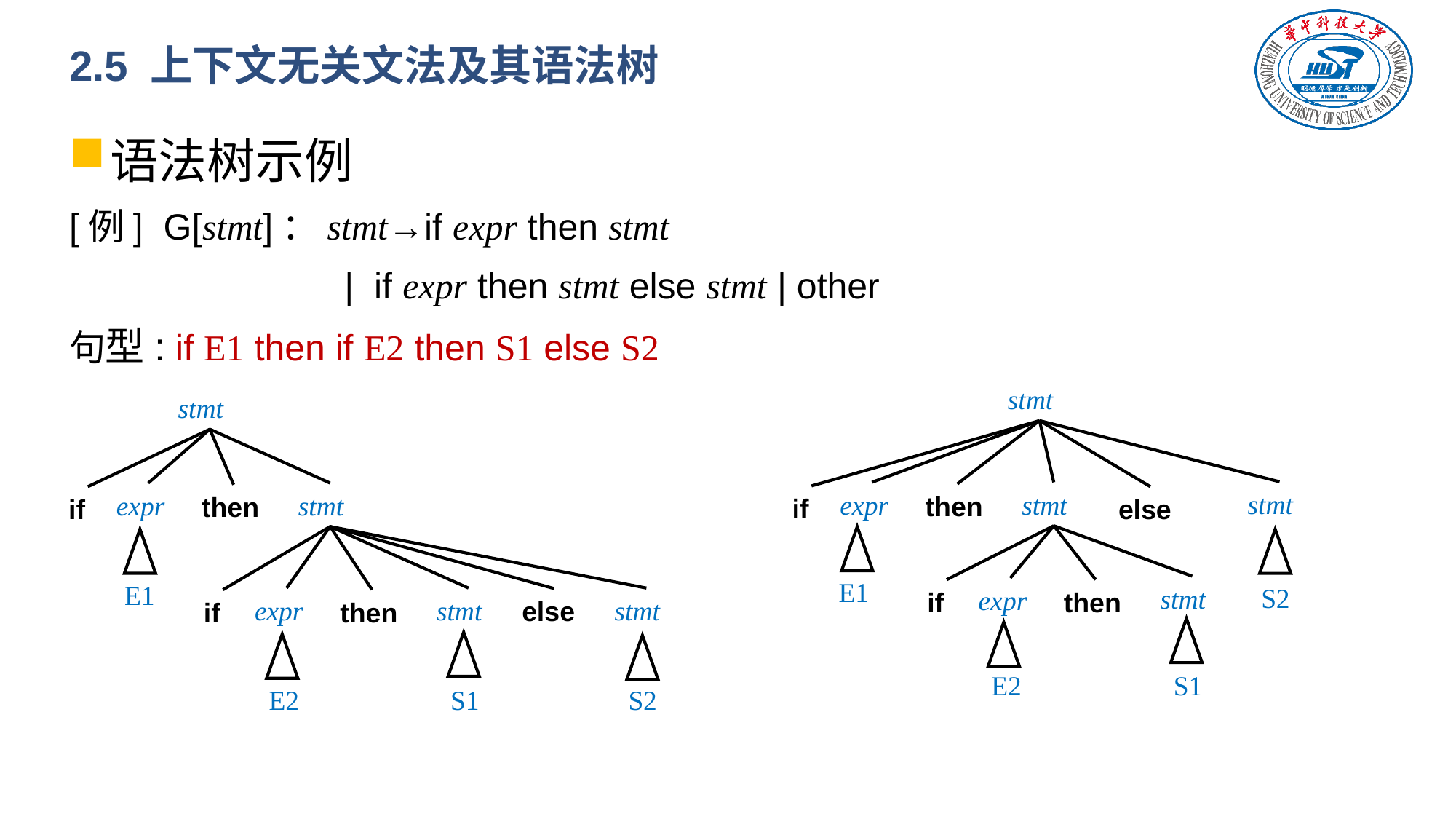

# 2.5 上下文无关文法及其语法树
语法树示例
[例]  G[stmt]：stmt→if expr then stmt
                       |  if expr then stmt else stmt | other
句型: if E1 then if E2 then S1 else S2
stmt
stmt
expr
stmt
then
if
else

E1
S2
stmt
expr
if
then

E2
S1
stmt
expr
stmt
then
if

E1
expr
stmt
stmt
else
if
then

E2
S1
S2
50